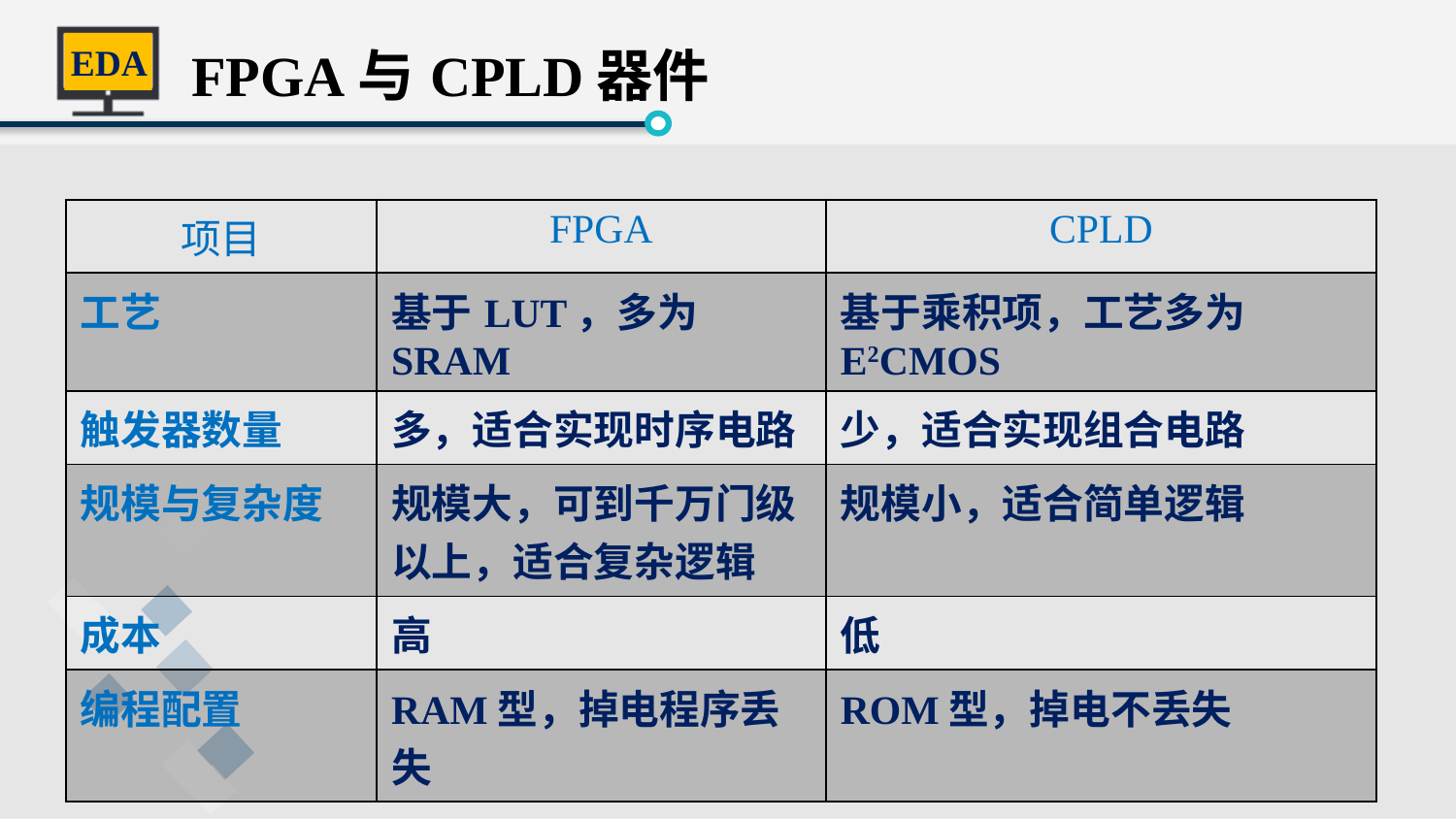

FPGA与CPLD器件
| 项目 | FPGA | CPLD |
| --- | --- | --- |
| 工艺 | 基于LUT，多为SRAM | 基于乘积项，工艺多为E2CMOS |
| 触发器数量 | 多，适合实现时序电路 | 少，适合实现组合电路 |
| 规模与复杂度 | 规模大，可到千万门级以上，适合复杂逻辑 | 规模小，适合简单逻辑 |
| 成本 | 高 | 低 |
| 编程配置 | RAM型，掉电程序丢失 | ROM型，掉电不丢失 |